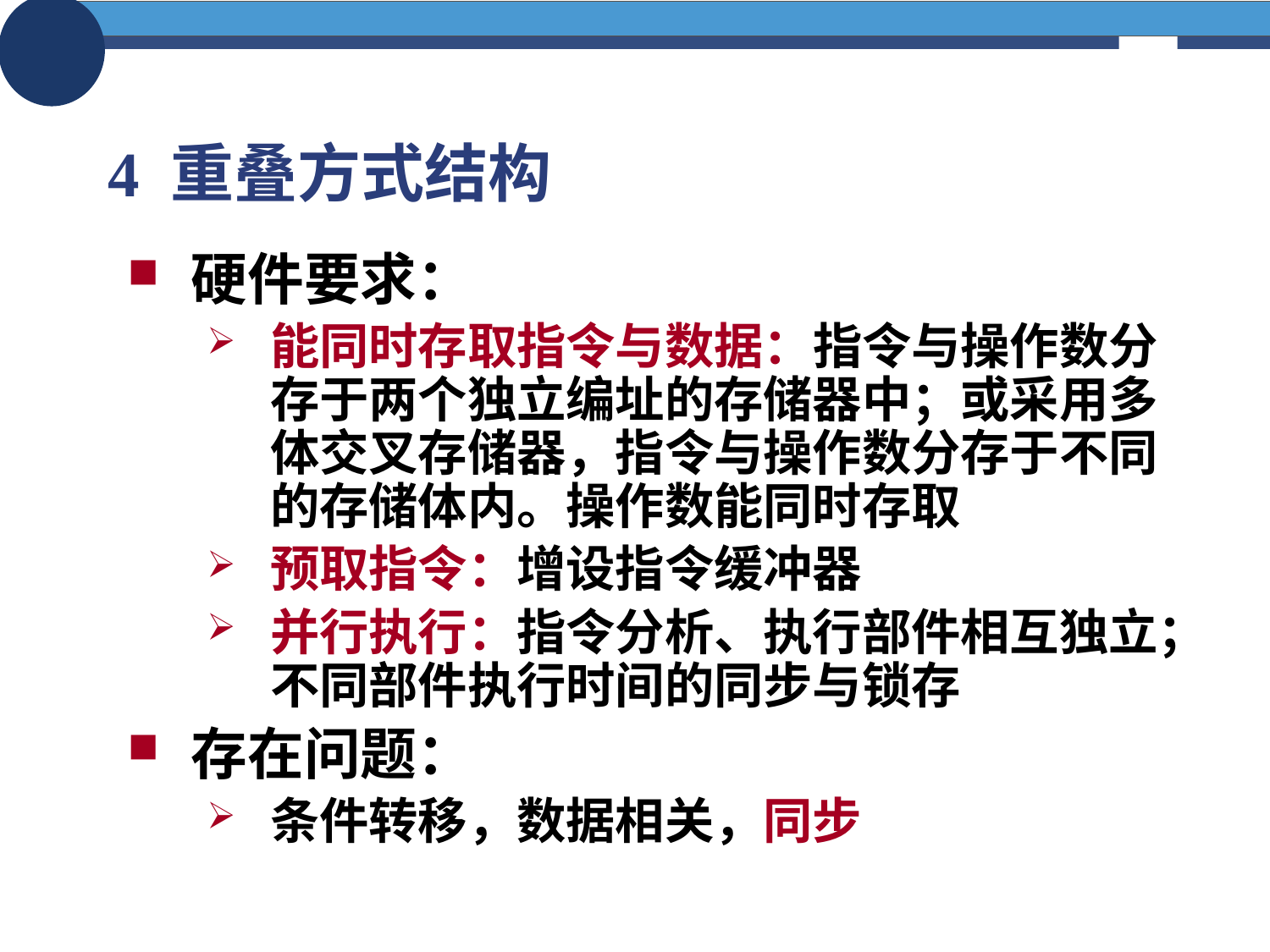

# 4 重叠方式结构
硬件要求：
能同时存取指令与数据：指令与操作数分存于两个独立编址的存储器中；或采用多体交叉存储器，指令与操作数分存于不同的存储体内。操作数能同时存取
预取指令：增设指令缓冲器
并行执行：指令分析、执行部件相互独立；不同部件执行时间的同步与锁存
存在问题：
条件转移，数据相关，同步